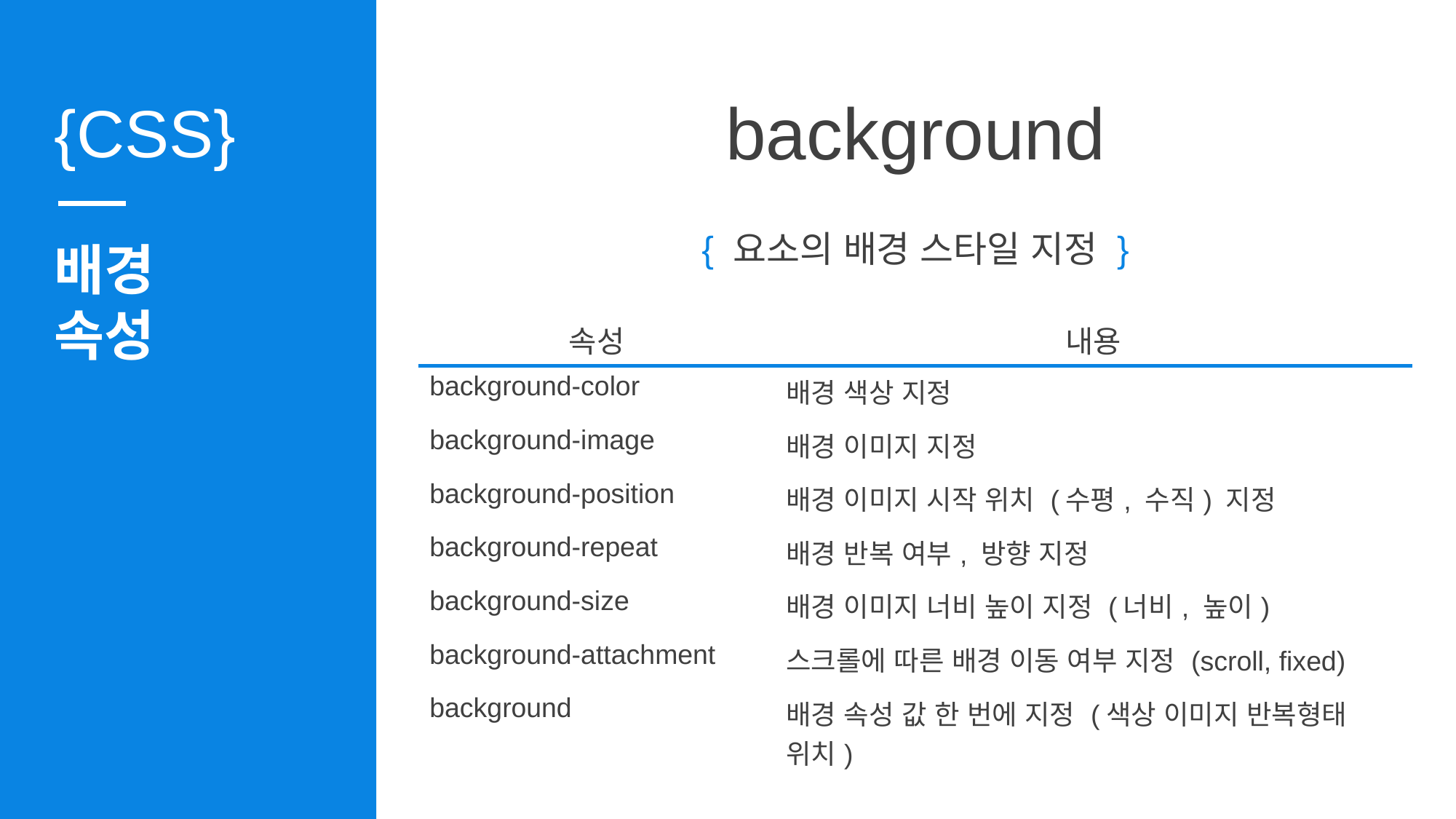

background
{ 요소의 배경 스타일 지정 }
배경
속성
| 속성 | 내용 |
| --- | --- |
| background-color | 배경 색상 지정 |
| background-image | 배경 이미지 지정 |
| background-position | 배경 이미지 시작 위치 (수평, 수직) 지정 |
| background-repeat | 배경 반복 여부, 방향 지정 |
| background-size | 배경 이미지 너비 높이 지정 (너비, 높이) |
| background-attachment | 스크롤에 따른 배경 이동 여부 지정 (scroll, fixed) |
| background | 배경 속성 값 한 번에 지정 (색상 이미지 반복형태 위치) |